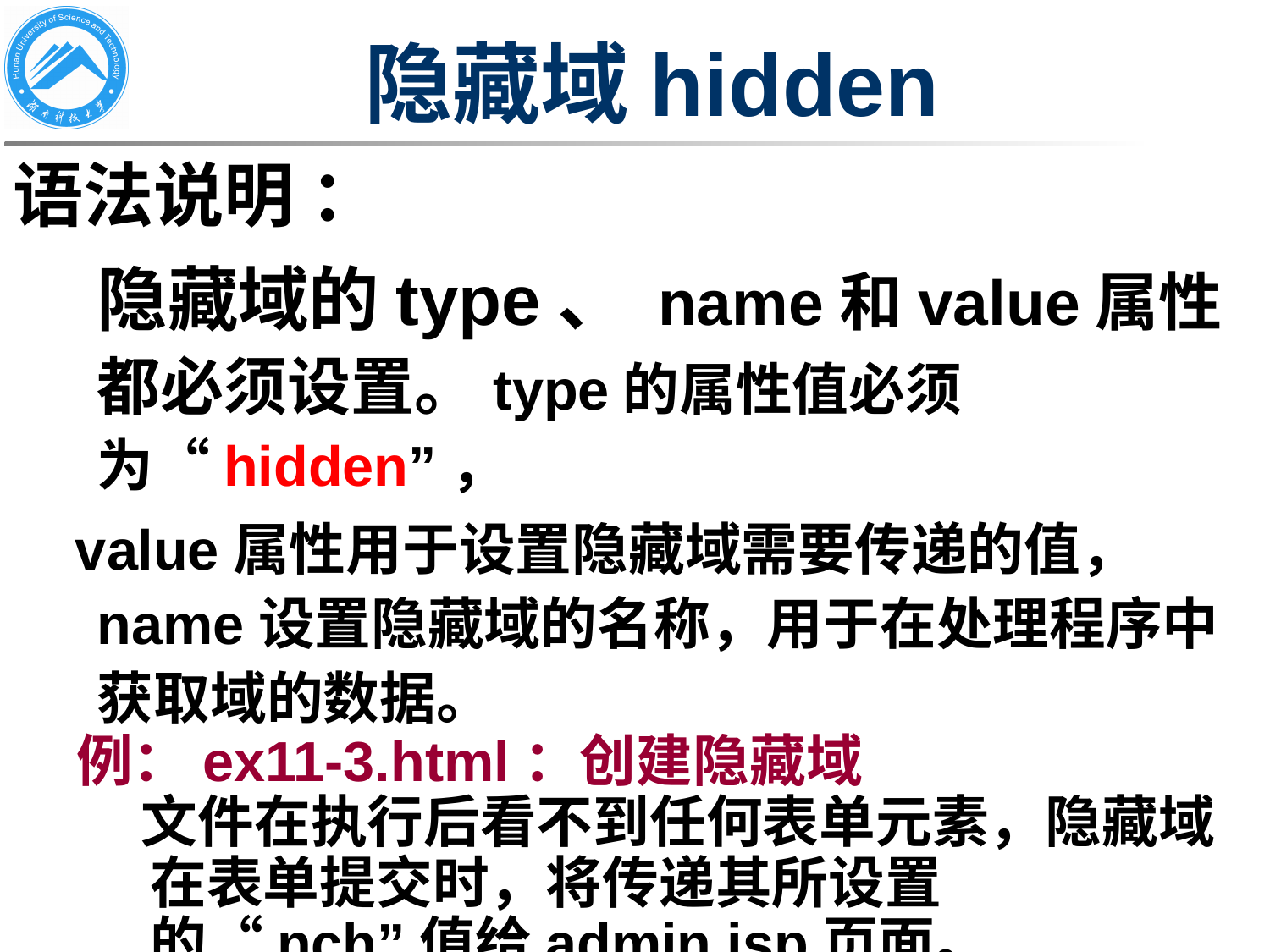

# 隐藏域hidden
语法说明 ：
	隐藏域的type、 name和value属性都必须设置。type的属性值必须为“hidden”，
    value属性用于设置隐藏域需要传递的值， name设置隐藏域的名称，用于在处理程序中获取域的数据。
例：ex11-3.html：创建隐藏域
    文件在执行后看不到任何表单元素，隐藏域在表单提交时，将传递其所设置的“nch”值给admin.jsp页面。